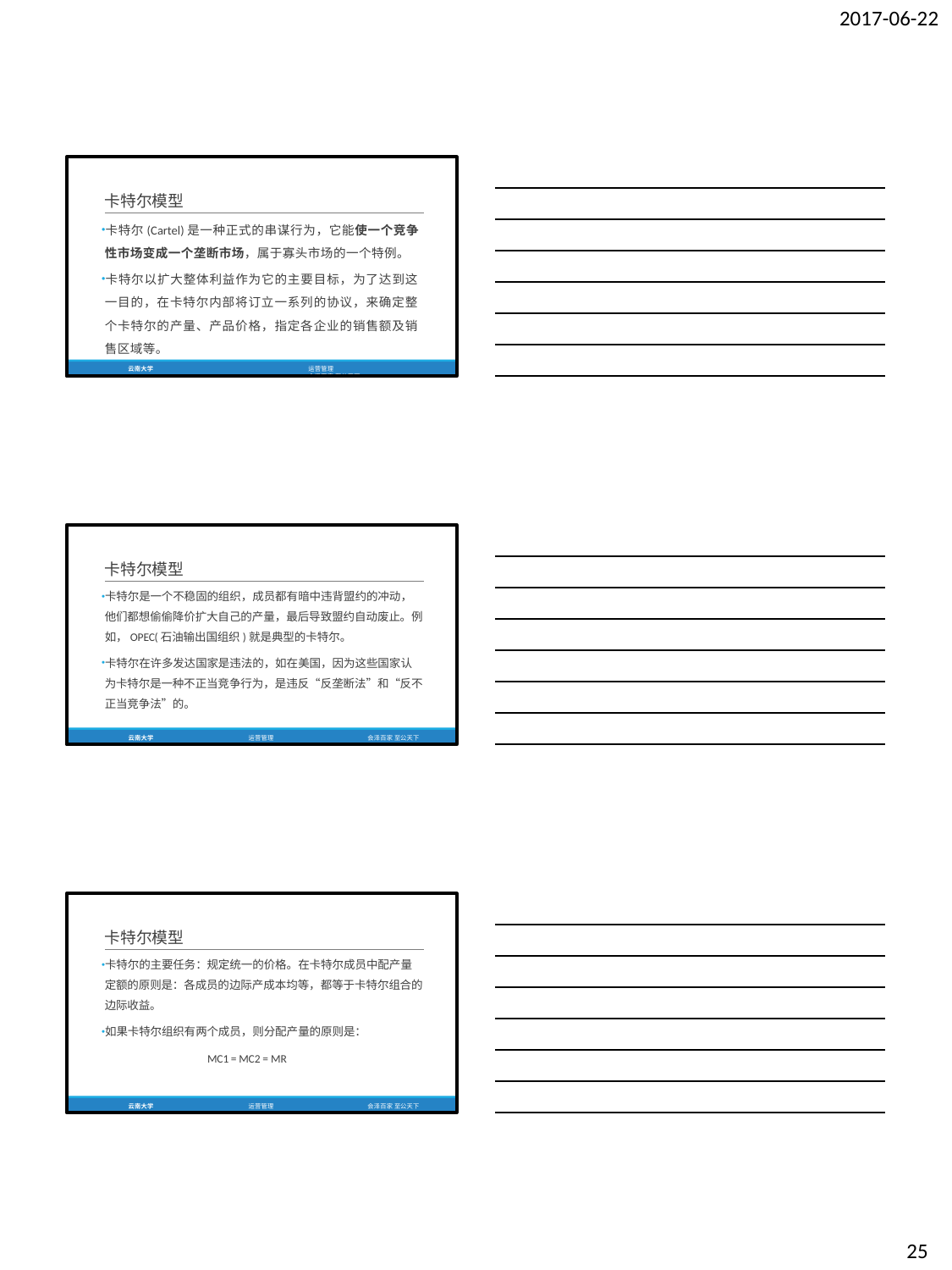

2017-06-22

卡特尔模型
卡特尔(Cartel)是一种正式的串谋行为，它能使一个竞争 性市场变成一个垄断市场，属于寡头市场的一个特例。
卡特尔以扩大整体利益作为它的主要目标，为了达到这 一目的，在卡特尔内部将订立一系列的协议，来确定整 个卡特尔的产量、产品价格，指定各企业的销售额及销 售区域等。
云南大学	运营管理	会泽百家 至公天下

卡特尔模型
卡特尔是一个不稳固的组织，成员都有暗中违背盟约的冲动，  他们都想偷偷降价扩大自己的产量，最后导致盟约自动废止。例 如，OPEC(石油输出国组织)就是典型的卡特尔。
卡特尔在许多发达国家是违法的，如在美国，因为这些国家认 为卡特尔是一种不正当竞争行为，是违反“反垄断法”和“反不 正当竞争法”的。

云南大学
运营管理
会泽百家 至公天下

卡特尔模型
卡特尔的主要任务：规定统一的价格。在卡特尔成员中配产量 定额的原则是：各成员的边际产成本均等，都等于卡特尔组合的 边际收益。

如果卡特尔组织有两个成员，则分配产量的原则是：

MC1 = MC2 = MR

云南大学
运营管理
会泽百家 至公天下

25